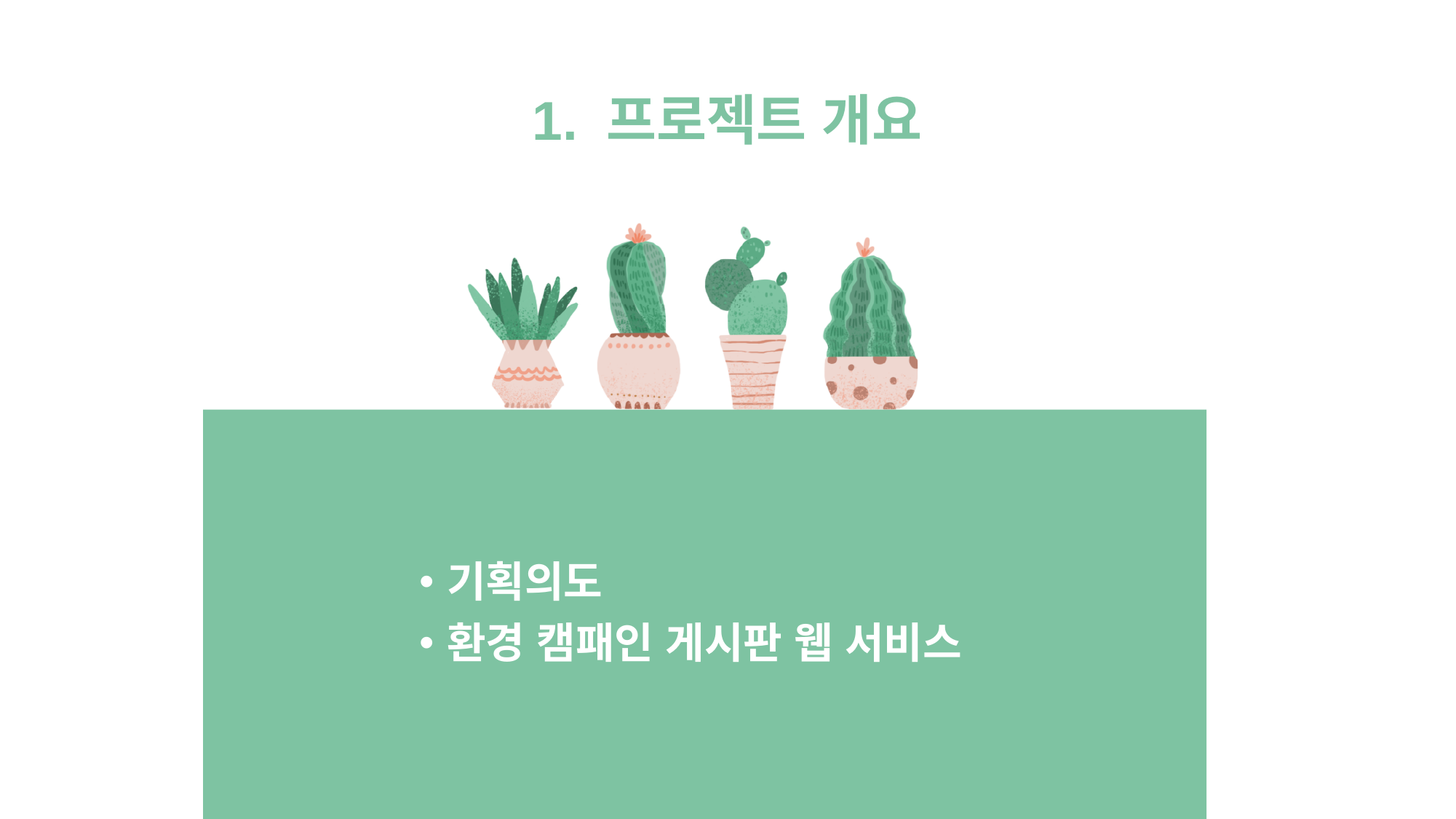

# 1. 프로젝트 개요
기획의도
환경 캠패인 게시판 웹 서비스